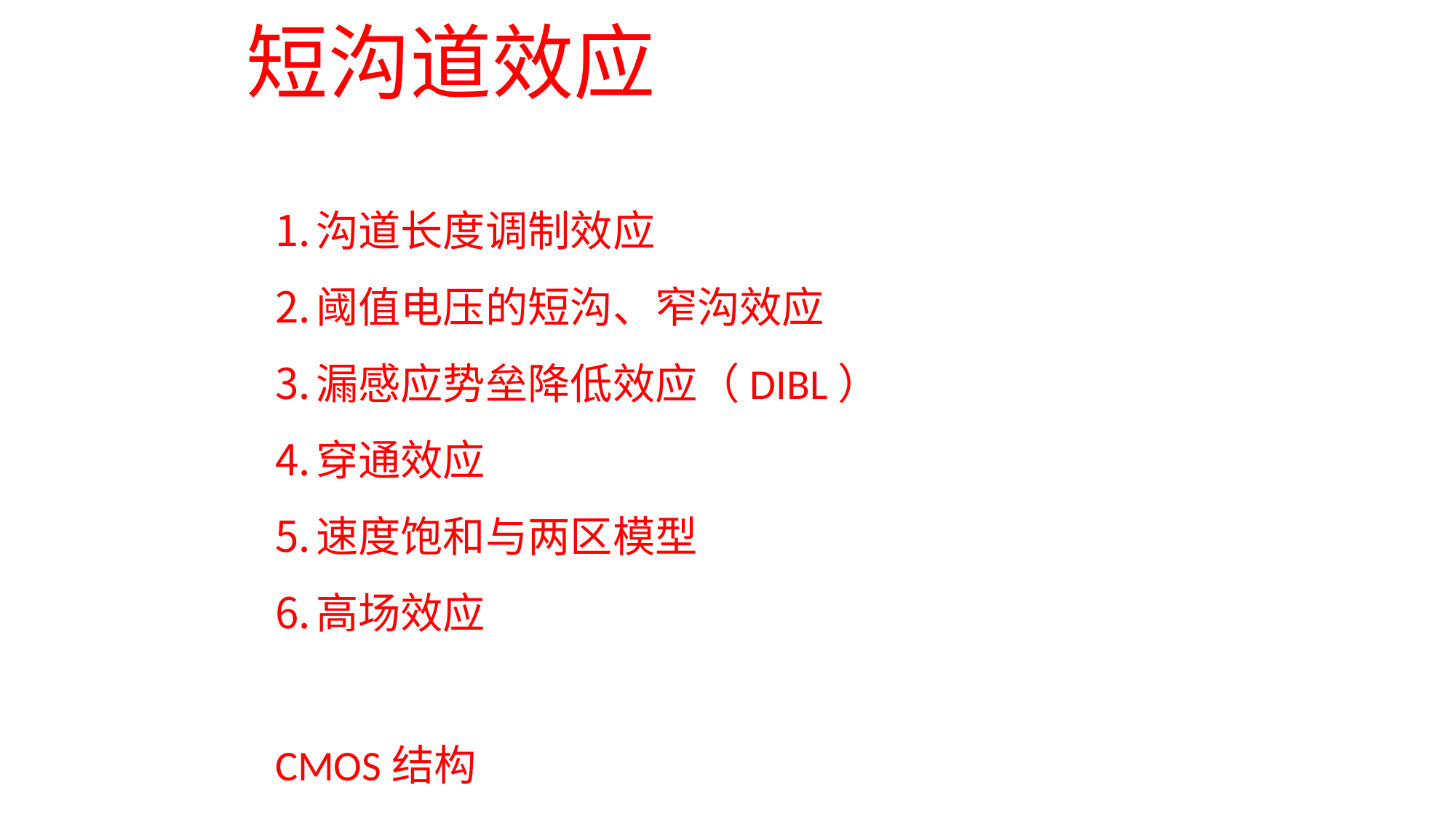

短沟道效应

沟道长度调制效应
阈值电压的短沟、窄沟效应
漏感应势垒降低效应（DIBL）
穿通效应
速度饱和与两区模型
高场效应

CMOS结构
69